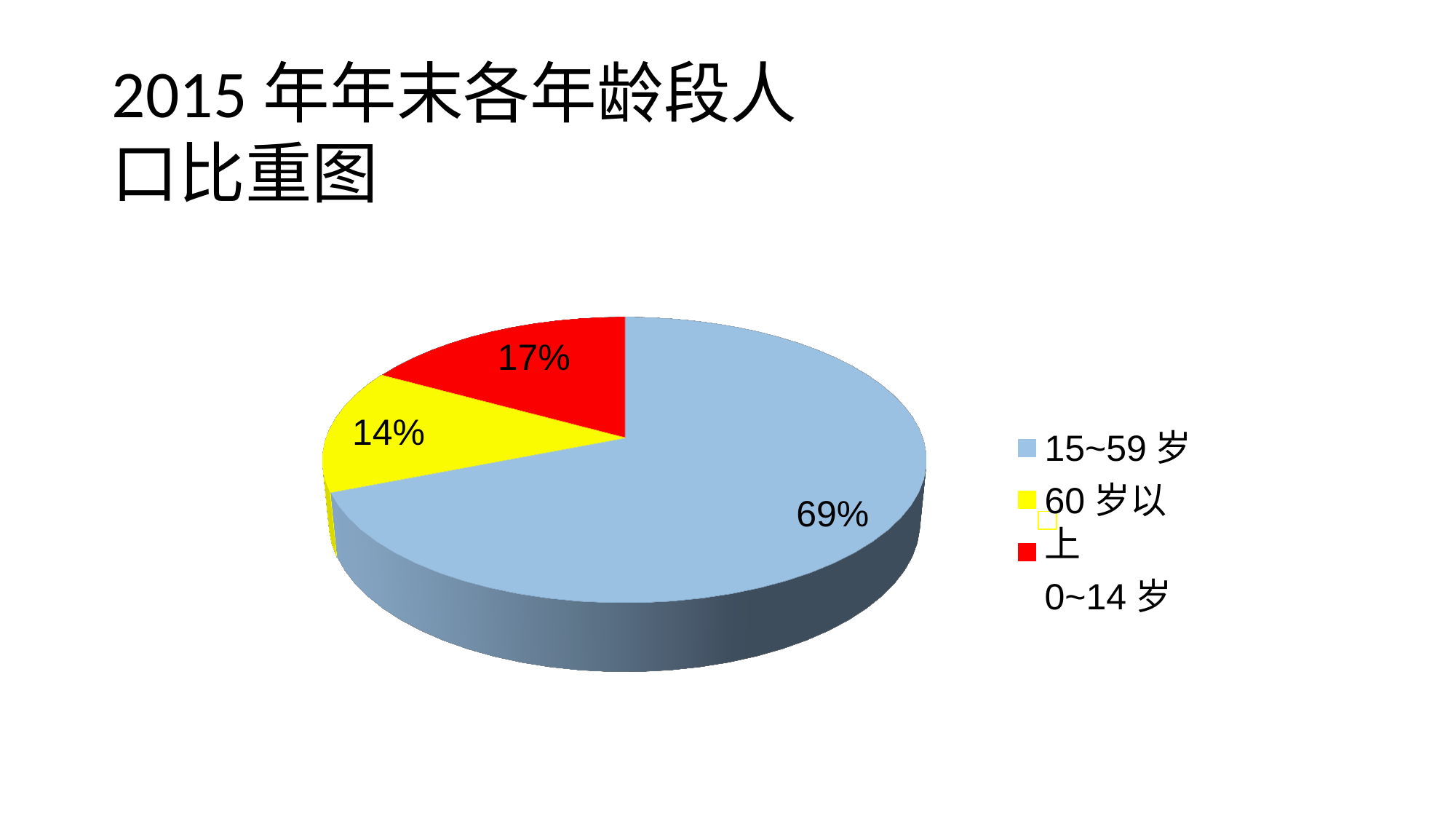

# 2015年年末各年龄段人口比重图

17%
14%
15~59岁
60岁以上
0~14岁

69%